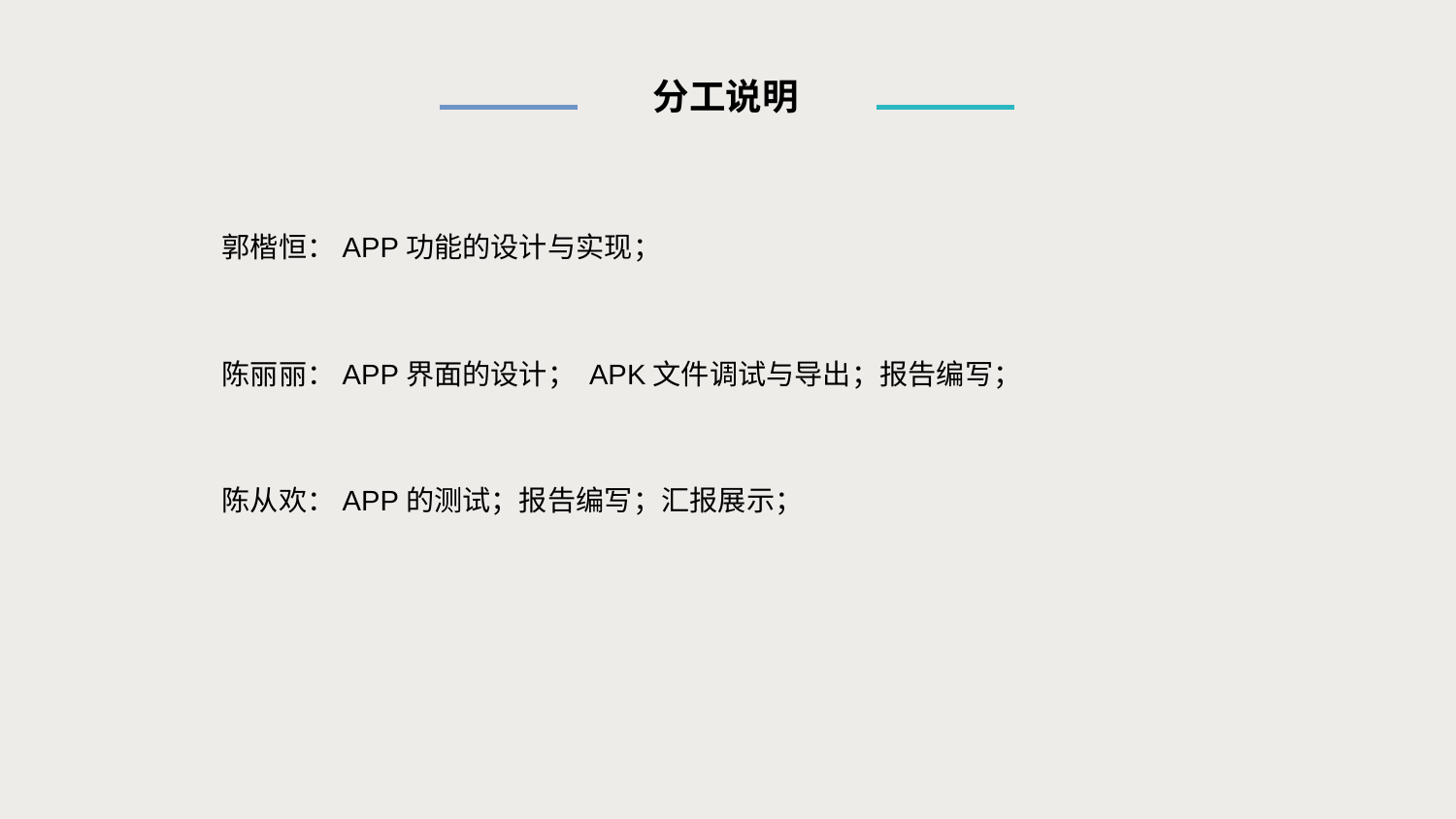

分工说明
郭楷恒：APP功能的设计与实现；
陈丽丽：APP界面的设计； APK文件调试与导出；报告编写；
陈从欢：APP的测试；报告编写；汇报展示；